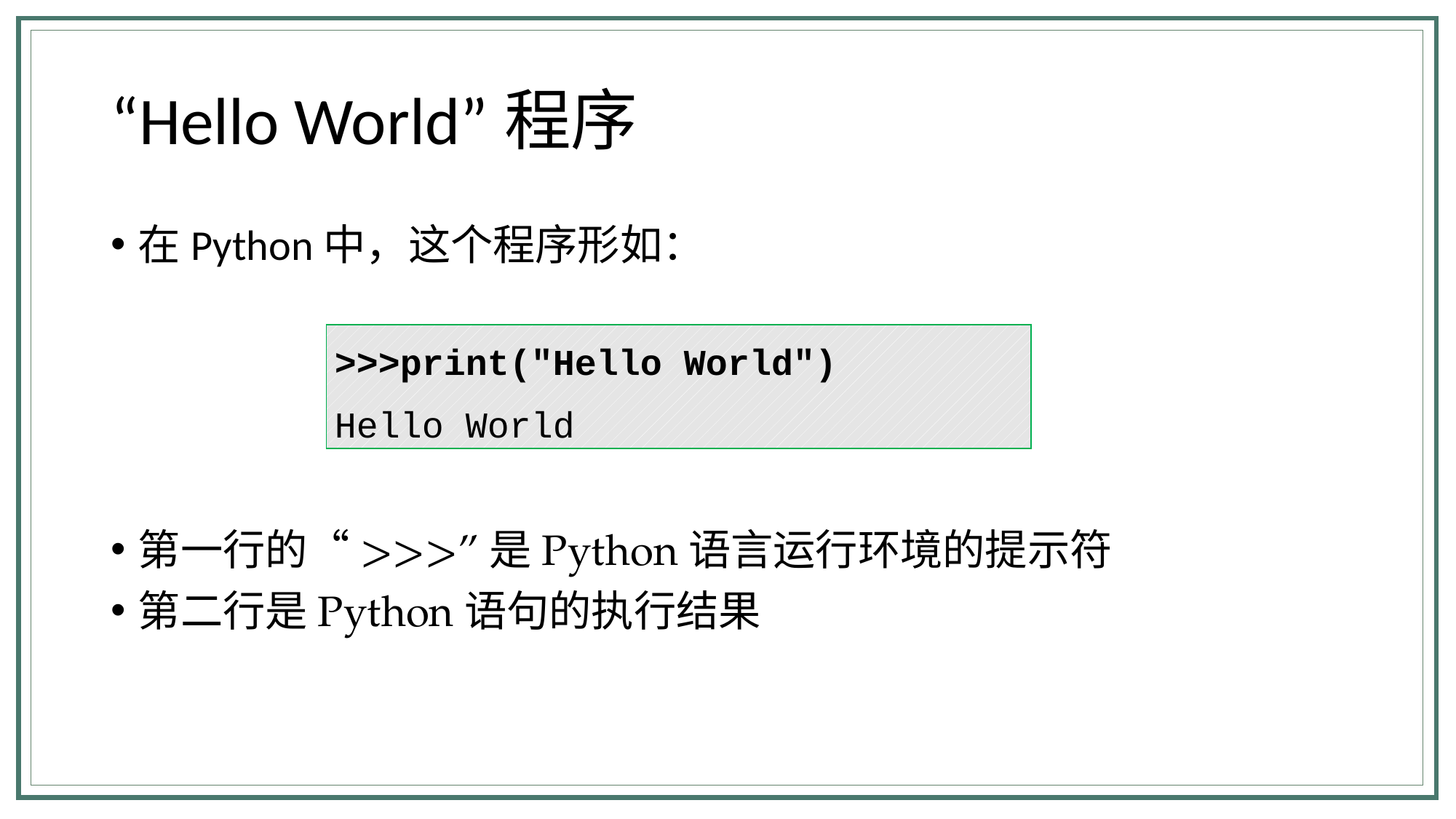

# “Hello World”程序
在Python中，这个程序形如：

第一行的“>>>”是Python语言运行环境的提示符
第二行是Python语句的执行结果

| >>>print("Hello World") Hello World |
| --- |